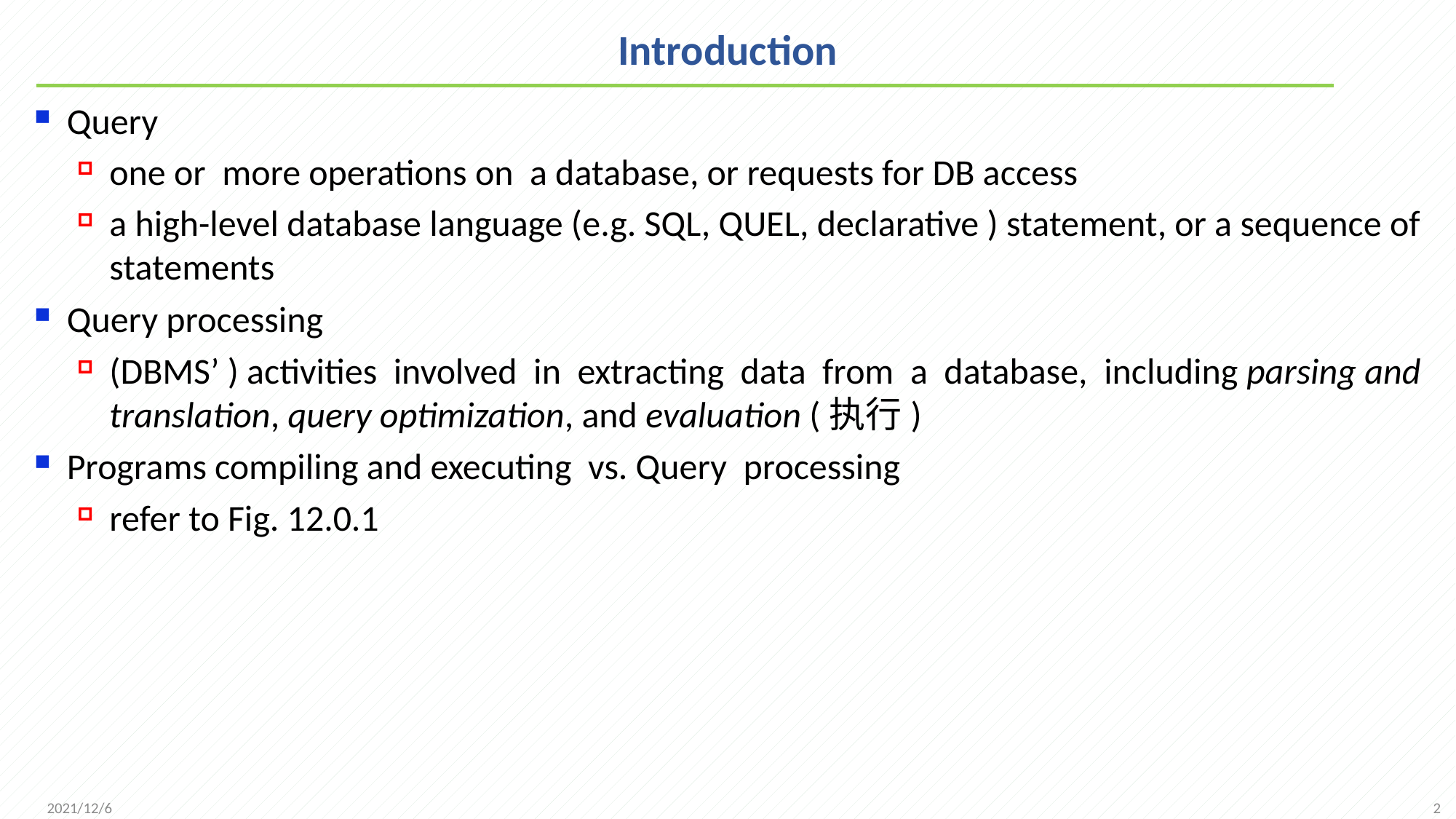

# Introduction
Query
one or  more operations on  a database, or requests for DB access
a high-level database language (e.g. SQL, QUEL, declarative ) statement, or a sequence of statements
Query processing
(DBMS’ ) activities  involved  in  extracting  data  from  a  database,  including parsing and translation, query optimization, and evaluation (执行)
Programs compiling and executing  vs. Query  processing
refer to Fig. 12.0.1

2
2021/12/6